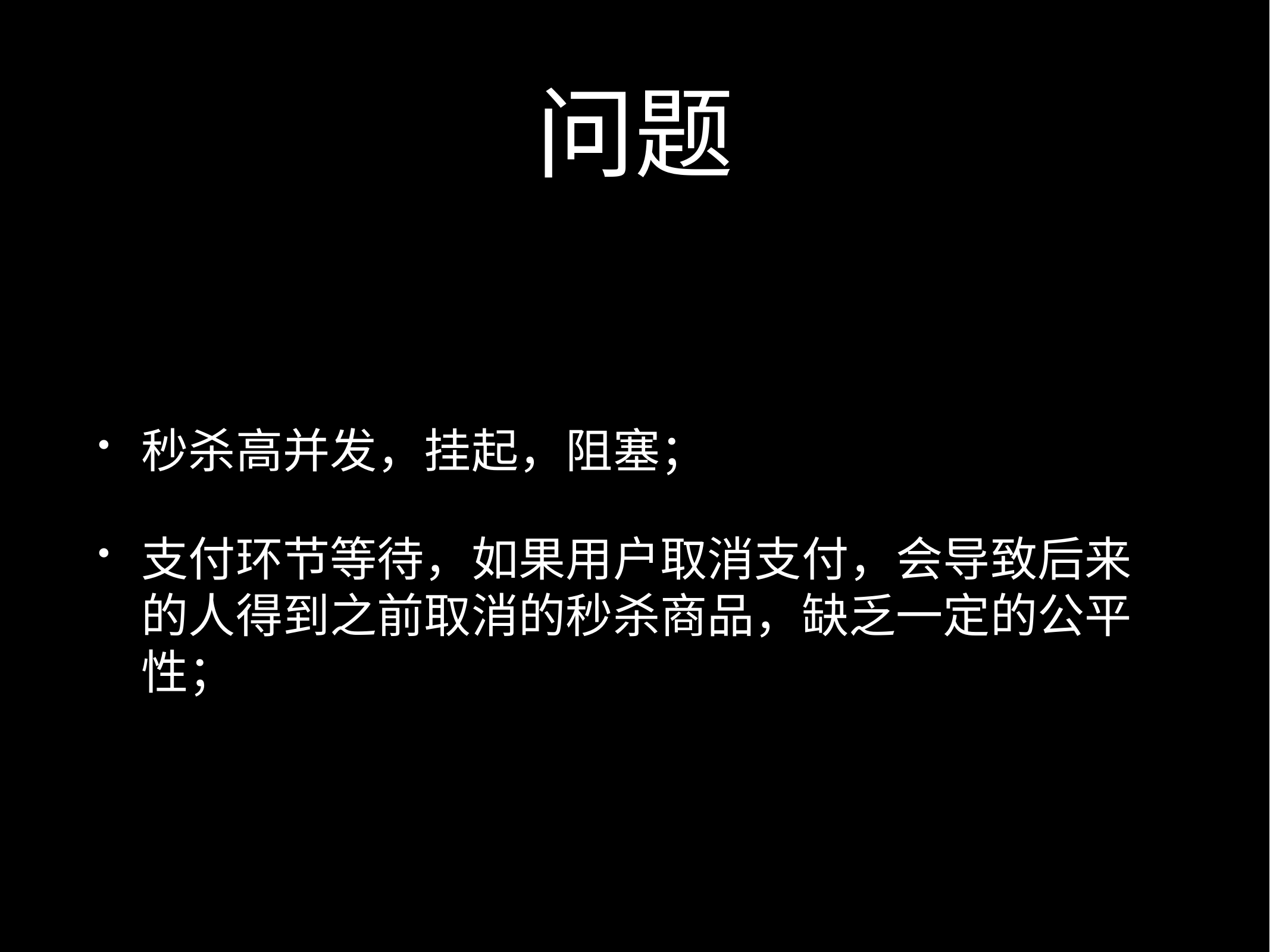

# 问题
秒杀高并发，挂起，阻塞；
支付环节等待，如果用户取消支付，会导致后来的人得到之前取消的秒杀商品，缺乏一定的公平性；